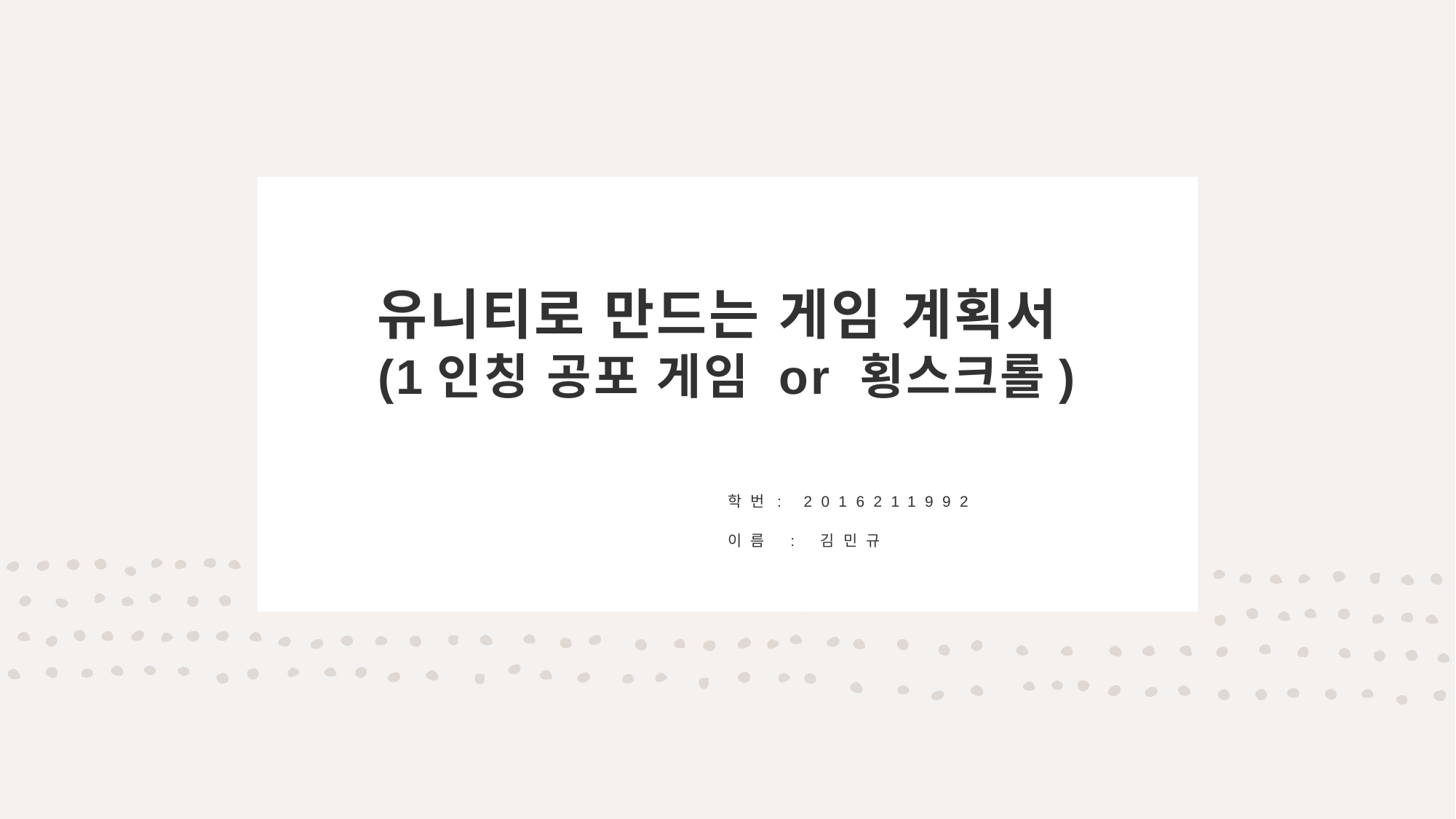

# 유니티로 만드는 게임 계획서 (1인칭 공포 게임 or 횡스크롤)
학번: 2016211992
이름 : 김민규